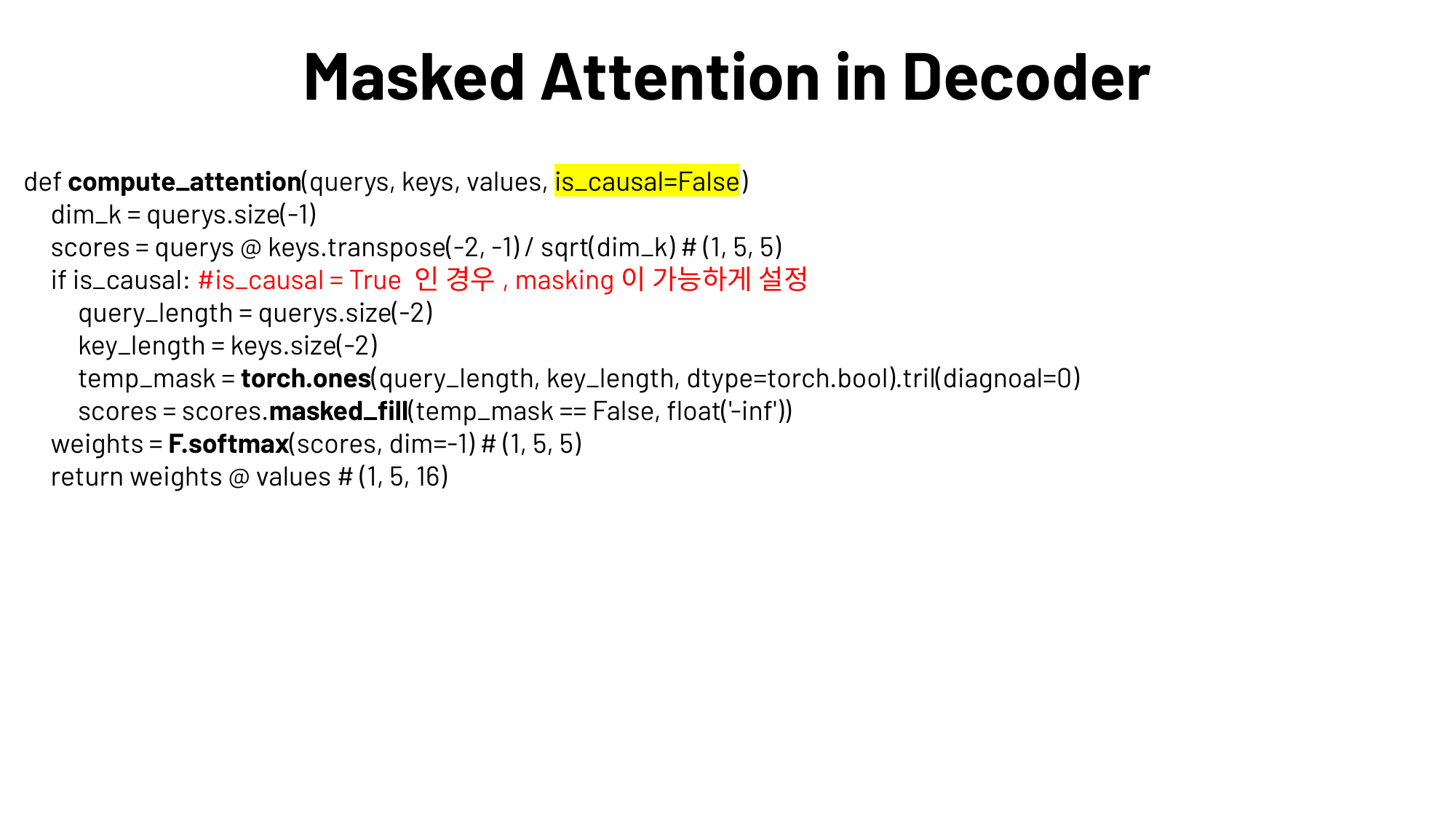

# Masked Attention in Decoder
def compute_attention(querys, keys, values, is_causal=False)
 dim_k = querys.size(-1)
 scores = querys @ keys.transpose(-2, -1) / sqrt(dim_k) # (1, 5, 5)
 if is_causal: #is_causal = True 인 경우, masking이 가능하게 설정
  query_length = querys.size(-2)
  key_length = keys.size(-2)
  temp_mask = torch.ones(query_length, key_length, dtype=torch.bool).tril(diagnoal=0)
  scores = scores.masked_fill(temp_mask == False, float('-inf'))
 weights = F.softmax(scores, dim=-1) # (1, 5, 5)
 return weights @ values # (1, 5, 16)